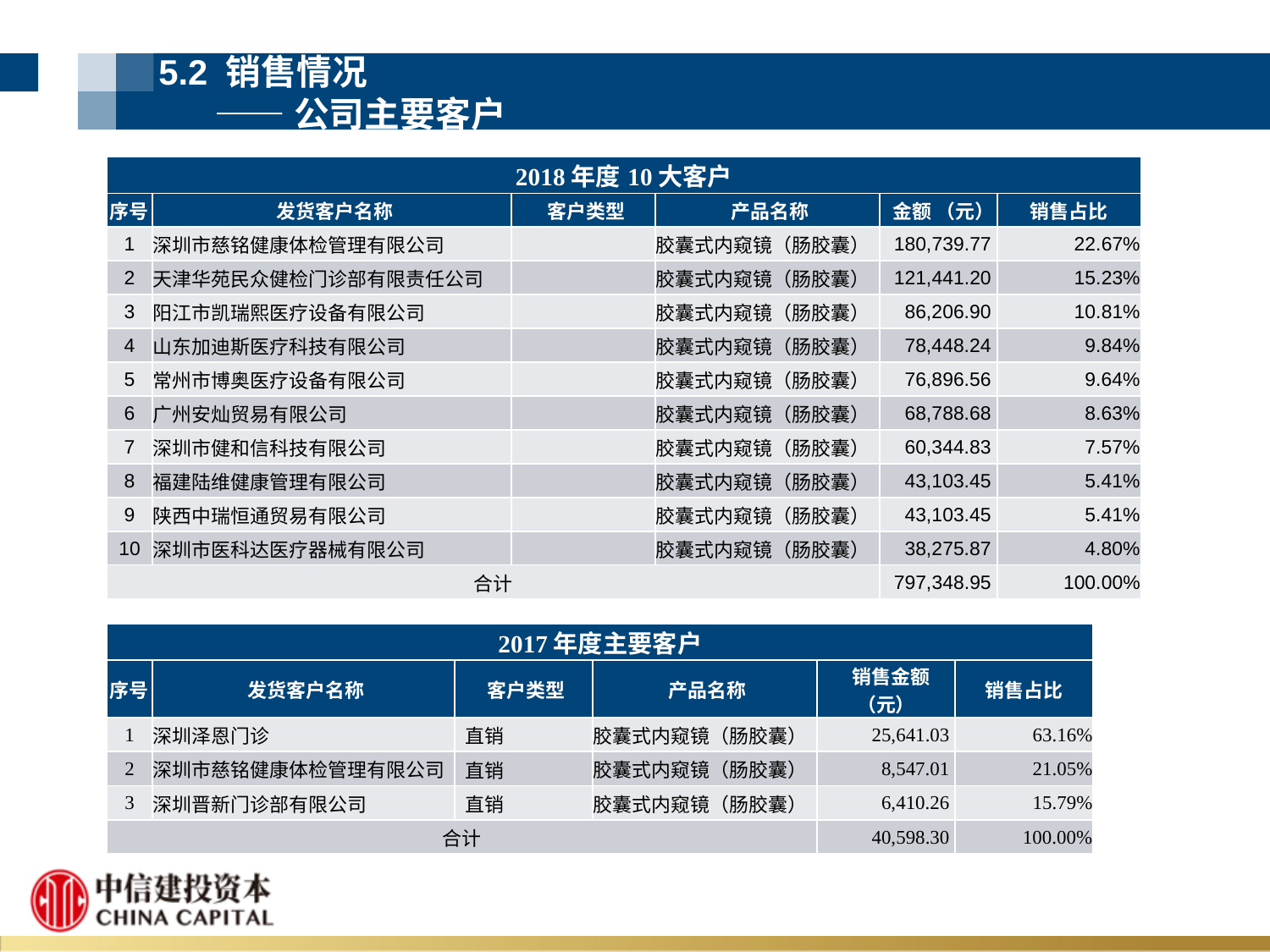

5.2 销售情况
       ——公司主要客户
| 2018年度10大客户 |  |  |  |  |  |
| --- | --- | --- | --- | --- | --- |
| 序号 | 发货客户名称 | 客户类型 | 产品名称 | 金额 （元） | 销售占比 |
| 1 | 深圳市慈铭健康体检管理有限公司 |  | 胶囊式内窥镜（肠胶囊） | 180,739.77 | 22.67% |
| 2 | 天津华苑民众健检门诊部有限责任公司 |  | 胶囊式内窥镜（肠胶囊） | 121,441.20 | 15.23% |
| 3 | 阳江市凯瑞熙医疗设备有限公司 |  | 胶囊式内窥镜（肠胶囊） | 86,206.90 | 10.81% |
| 4 | 山东加迪斯医疗科技有限公司 |  | 胶囊式内窥镜（肠胶囊） | 78,448.24 | 9.84% |
| 5 | 常州市博奥医疗设备有限公司 |  | 胶囊式内窥镜（肠胶囊） | 76,896.56 | 9.64% |
| 6 | 广州安灿贸易有限公司 |  | 胶囊式内窥镜（肠胶囊） | 68,788.68 | 8.63% |
| 7 | 深圳市健和信科技有限公司 |  | 胶囊式内窥镜（肠胶囊） | 60,344.83 | 7.57% |
| 8 | 福建陆维健康管理有限公司 |  | 胶囊式内窥镜（肠胶囊） | 43,103.45 | 5.41% |
| 9 | 陕西中瑞恒通贸易有限公司 |  | 胶囊式内窥镜（肠胶囊） | 43,103.45 | 5.41% |
| 10 | 深圳市医科达医疗器械有限公司 |  | 胶囊式内窥镜（肠胶囊） | 38,275.87 | 4.80% |
| 合计 |  |  |  | 797,348.95 | 100.00% |
| 2017年度主要客户 |  |  |  |  |  |
| --- | --- | --- | --- | --- | --- |
| 序号 | 发货客户名称 | 客户类型 | 产品名称 | 销售金额 （元） | 销售占比 |
| 1 | 深圳泽恩门诊 | 直销 | 胶囊式内窥镜（肠胶囊） | 25,641.03 | 63.16% |
| 2 | 深圳市慈铭健康体检管理有限公司 | 直销 | 胶囊式内窥镜（肠胶囊） | 8,547.01 | 21.05% |
| 3 | 深圳晋新门诊部有限公司 | 直销 | 胶囊式内窥镜（肠胶囊） | 6,410.26 | 15.79% |
| 合计 |  |  |  | 40,598.30 | 100.00% |